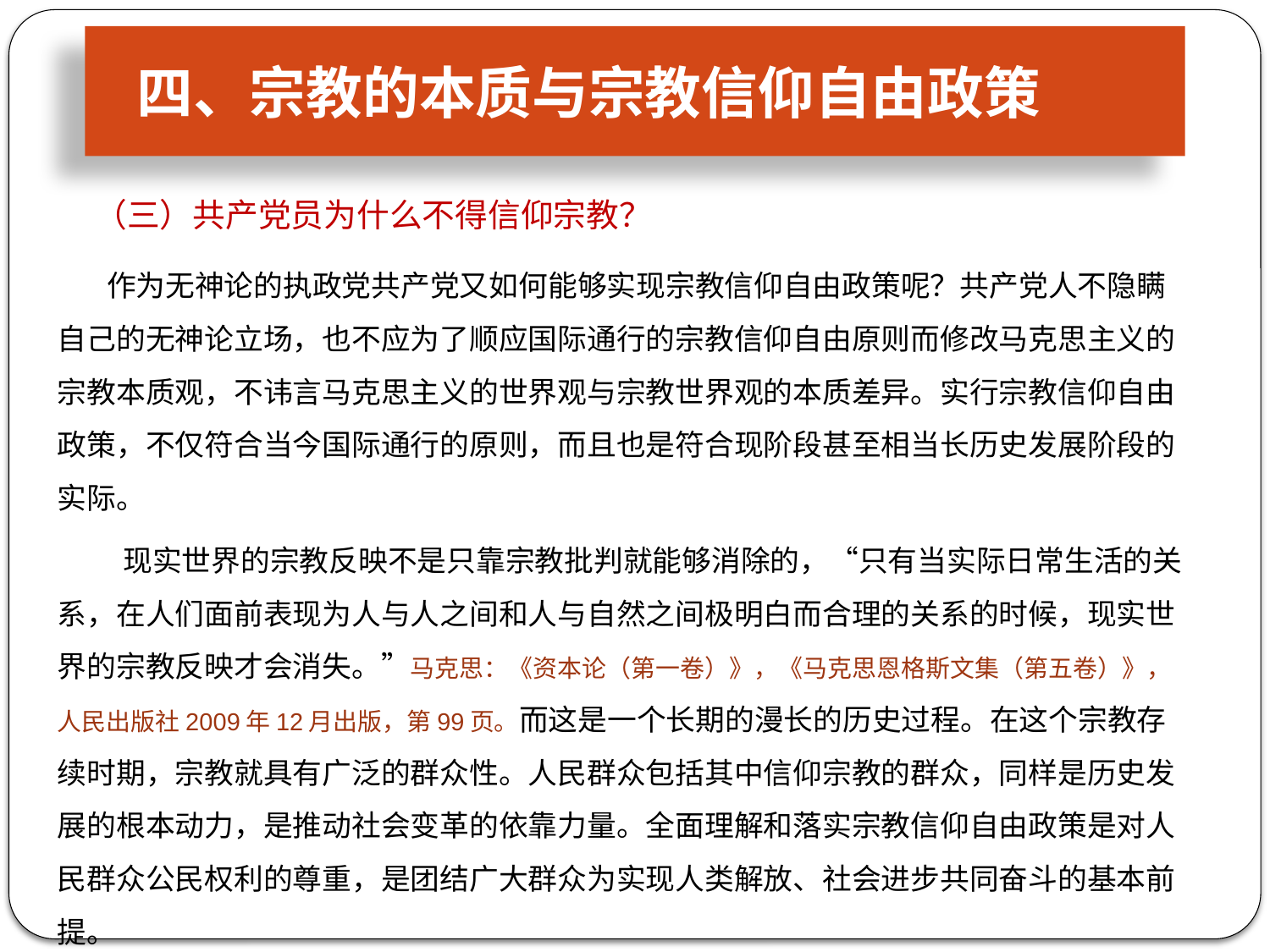

四、宗教的本质与宗教信仰自由政策
    （三）共产党员为什么不得信仰宗教？
      作为无神论的执政党共产党又如何能够实现宗教信仰自由政策呢？共产党人不隐瞒自己的无神论立场，也不应为了顺应国际通行的宗教信仰自由原则而修改马克思主义的宗教本质观，不讳言马克思主义的世界观与宗教世界观的本质差异。实行宗教信仰自由政策，不仅符合当今国际通行的原则，而且也是符合现阶段甚至相当长历史发展阶段的实际。
         现实世界的宗教反映不是只靠宗教批判就能够消除的，“只有当实际日常生活的关系，在人们面前表现为人与人之间和人与自然之间极明白而合理的关系的时候，现实世界的宗教反映才会消失。”马克思：《资本论（第一卷）》，《马克思恩格斯文集（第五卷）》，人民出版社2009年12月出版，第99页。而这是一个长期的漫长的历史过程。在这个宗教存续时期，宗教就具有广泛的群众性。人民群众包括其中信仰宗教的群众，同样是历史发展的根本动力，是推动社会变革的依靠力量。全面理解和落实宗教信仰自由政策是对人民群众公民权利的尊重，是团结广大群众为实现人类解放、社会进步共同奋斗的基本前提。